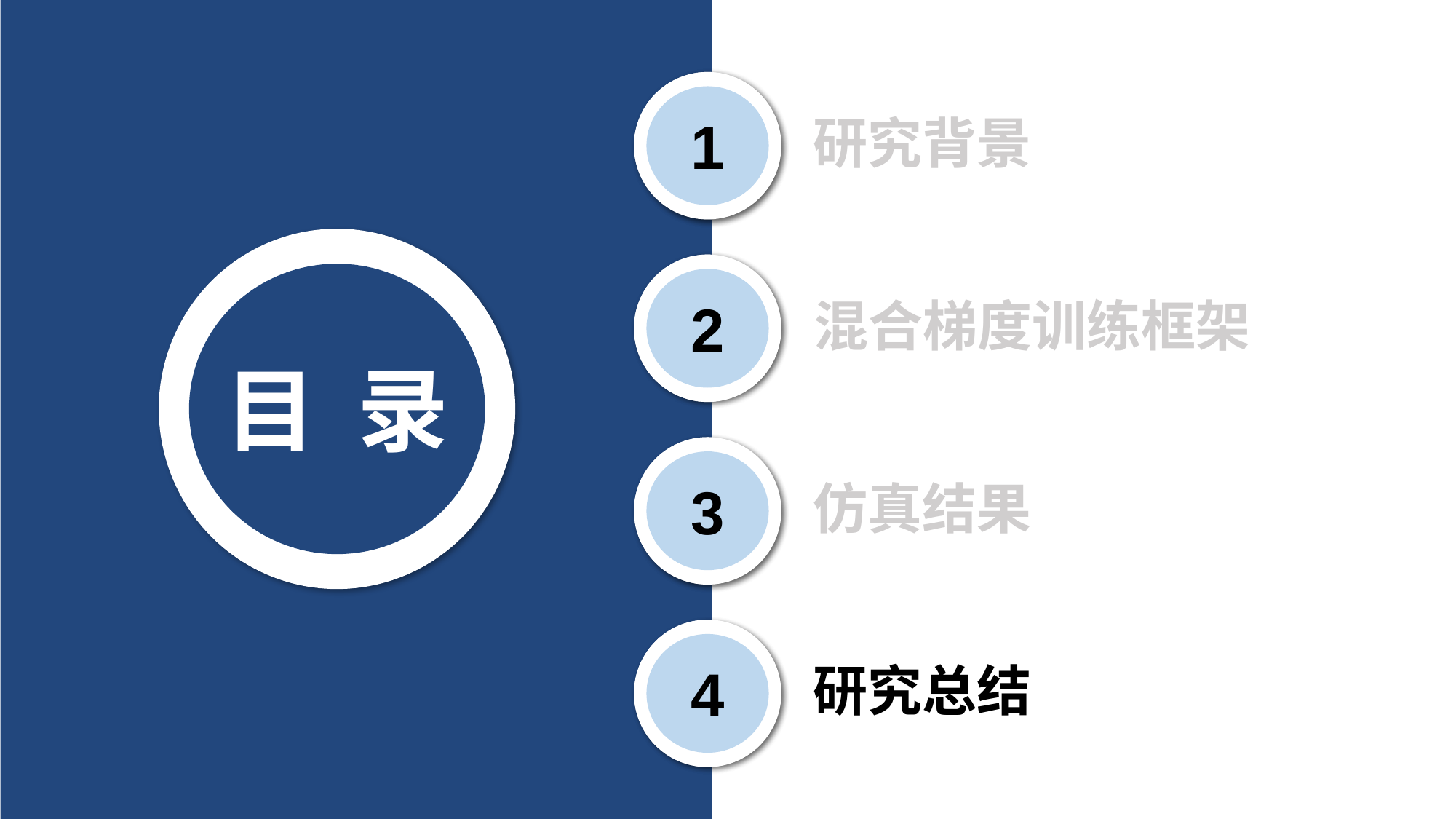

1
研究背景

2
混合梯度训练框架

3
仿真结果

4
研究总结

1

2

3

4

目  录